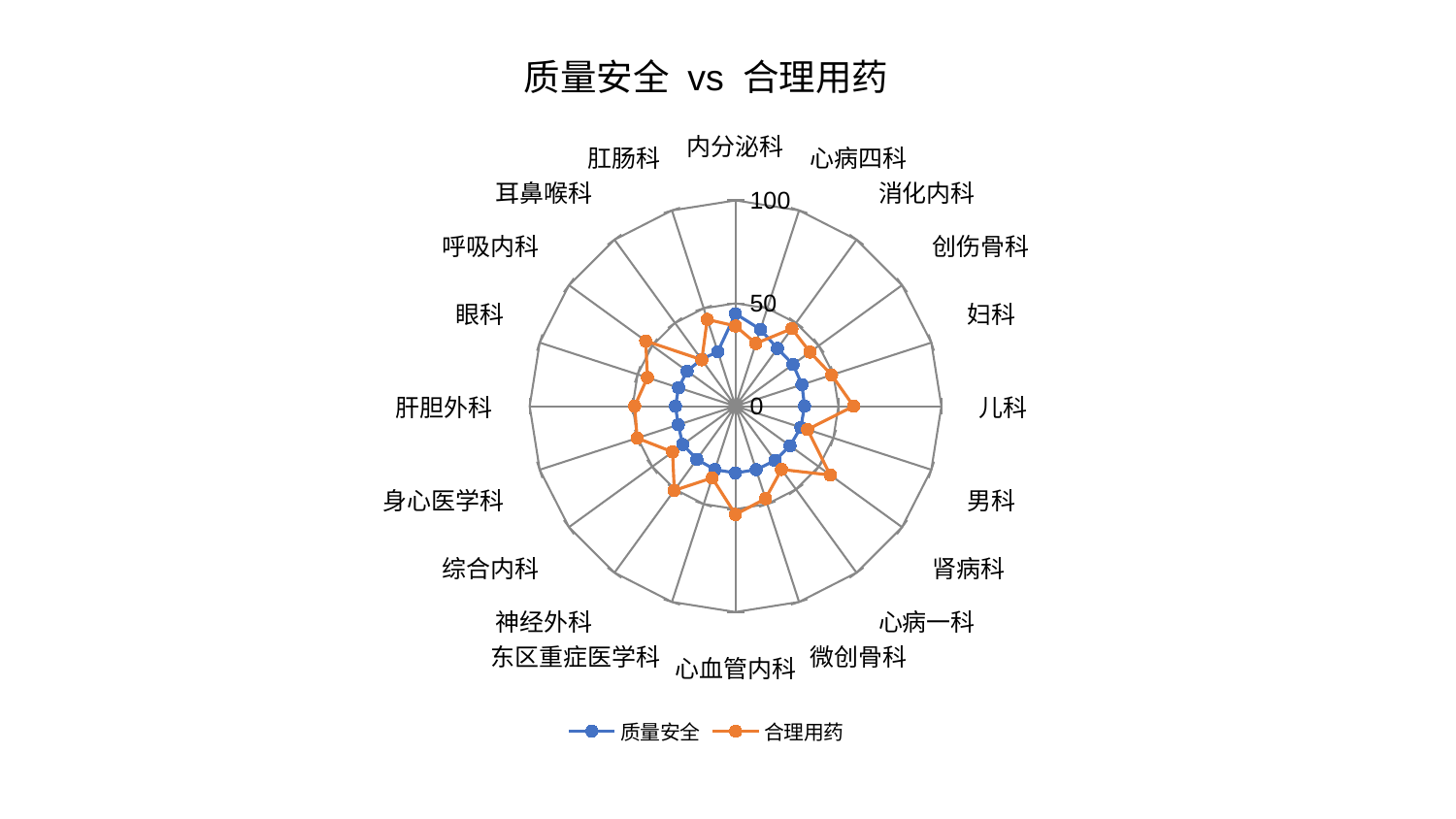

### Chart: 质量安全 vs 合理用药

| Category | 质量安全 | 合理用药 |
|---|---|---|
| 内分泌科 | 44.92404594241911 | 38.963066215878754 |
| 心病四科 | 39.245720249928695 | 32.06726195746725 |
| 消化内科 | 34.6754103253369 | 46.57525170680728 |
| 创伤骨科 | 34.51754472604117 | 44.717994321736384 |
| 妇科 | 33.940054871574844 | 49.090391508652075 |
| 儿科 | 33.51904138823221 | 57.35064888986007 |
| 男科 | 33.39077904057369 | 36.751395682863006 |
| 肾病科 | 32.731575237055004 | 56.93433999250233 |
| 心病一科 | 32.657979703108246 | 38.01129707646855 |
| 微创骨科 | 32.45326983850201 | 47.24281741210908 |
| 心血管内科 | 32.43828941032196 | 52.630994737524276 |
| 东区重症医学科 | 32.4115476560669 | 36.63865809250763 |
| 神经外科 | 31.94648026194499 | 50.60228320446401 |
| 综合内科 | 31.714042912695607 | 37.816674144208385 |
| 身心医学科 | 29.264643873644808 | 50.249659020214104 |
| 肝胆外科 | 29.17740920100876 | 49.01076791214622 |
| 眼科 | 29.076099163904882 | 45.00740097991914 |
| 呼吸内科 | 29.043234004773705 | 53.90562689525444 |
| 耳鼻喉科 | 28.178576892155228 | 27.883943863513124 |
| 肛肠科 | 27.85727627319409 | 44.332300454355156 |
8